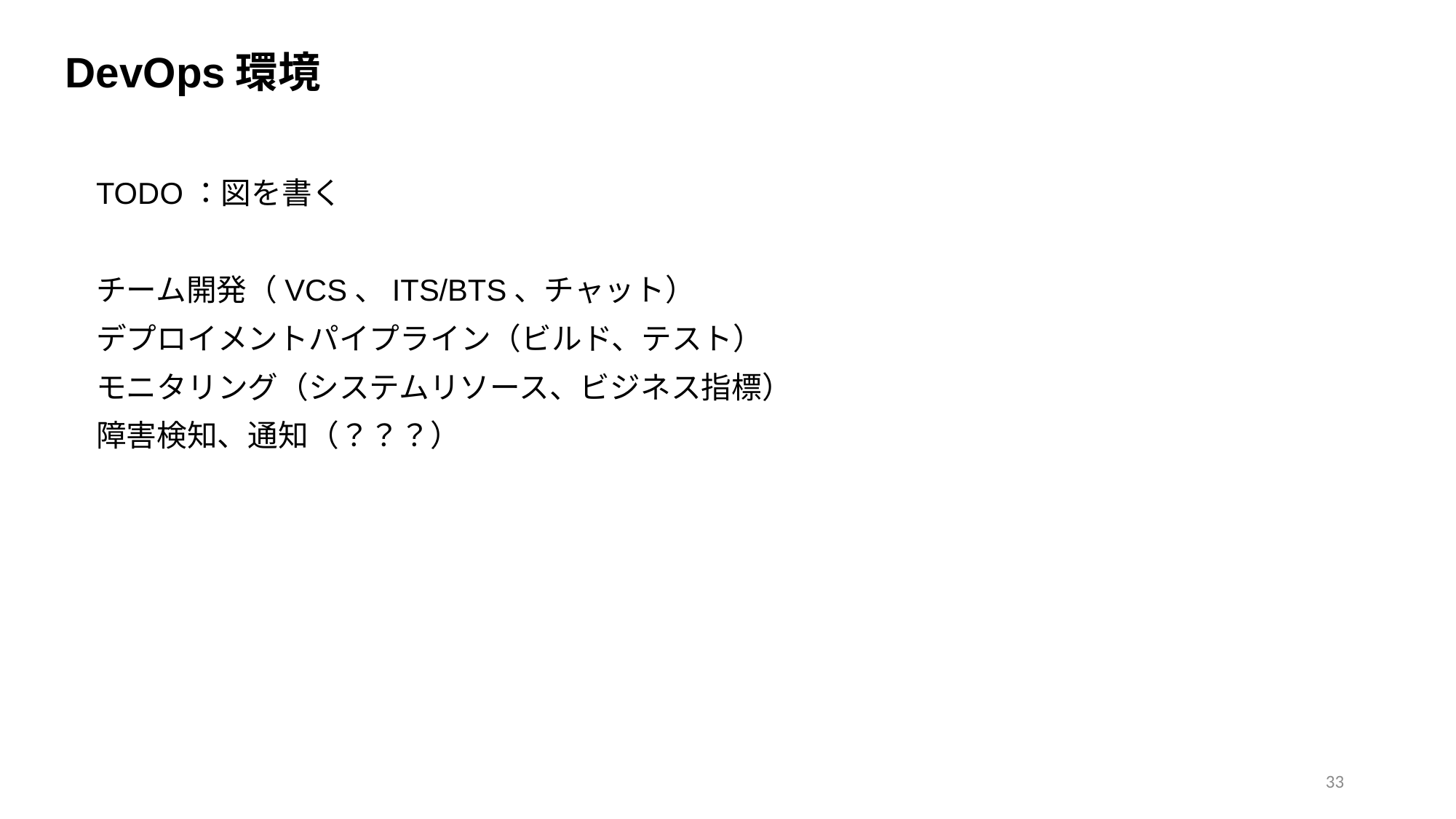

DevOps環境
TODO：図を書く

チーム開発（VCS、ITS/BTS、チャット）
デプロイメントパイプライン（ビルド、テスト）
モニタリング（システムリソース、ビジネス指標）
障害検知、通知（？？？）
33